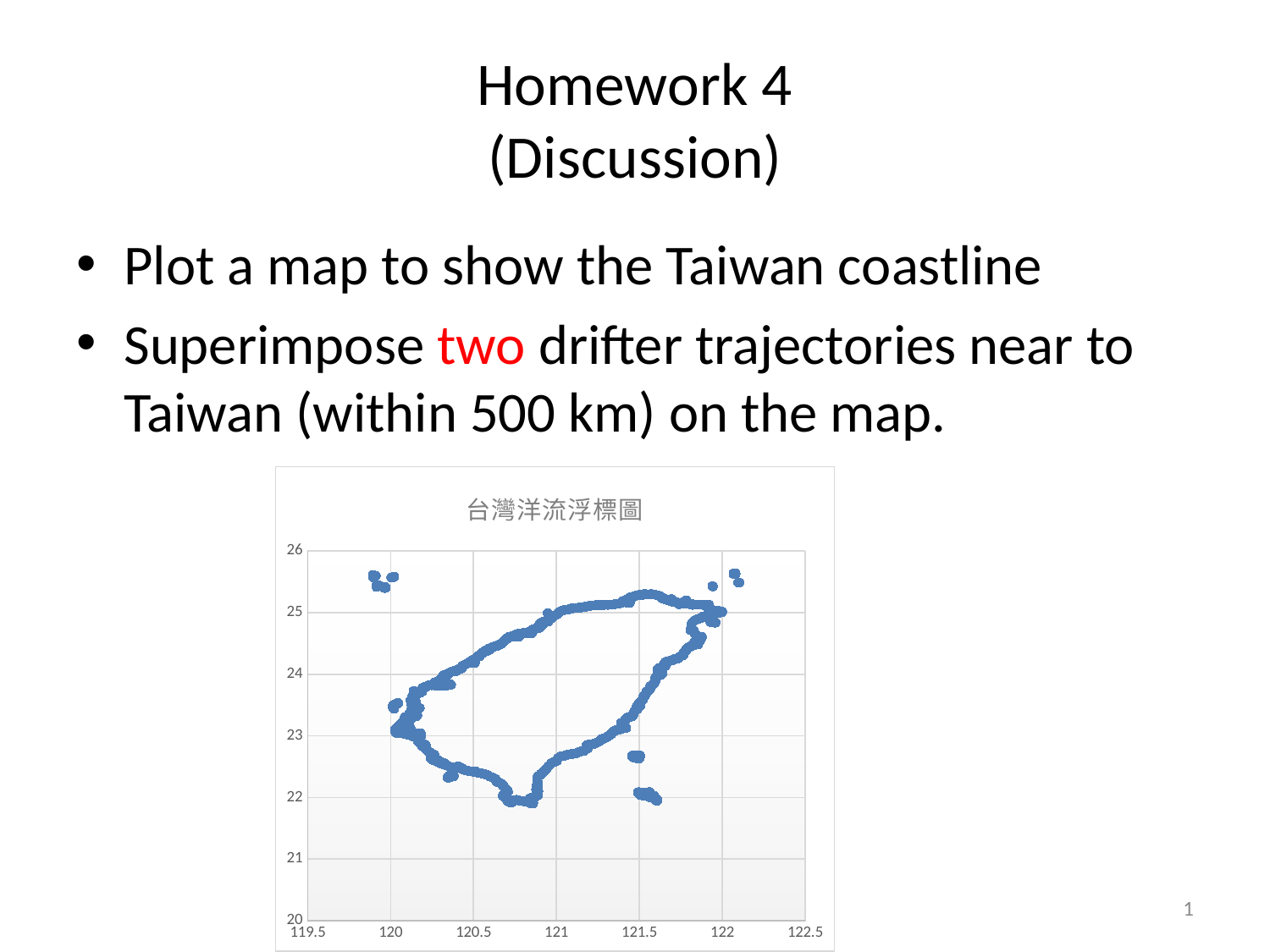

# Homework 4 (Discussion)
Plot a map to show the Taiwan coastline
Superimpose two drifter trajectories near to Taiwan (within 500 km) on the map.

### Chart: 台灣洋流浮標圖

| Category |  |  |
|---|---|---|
1